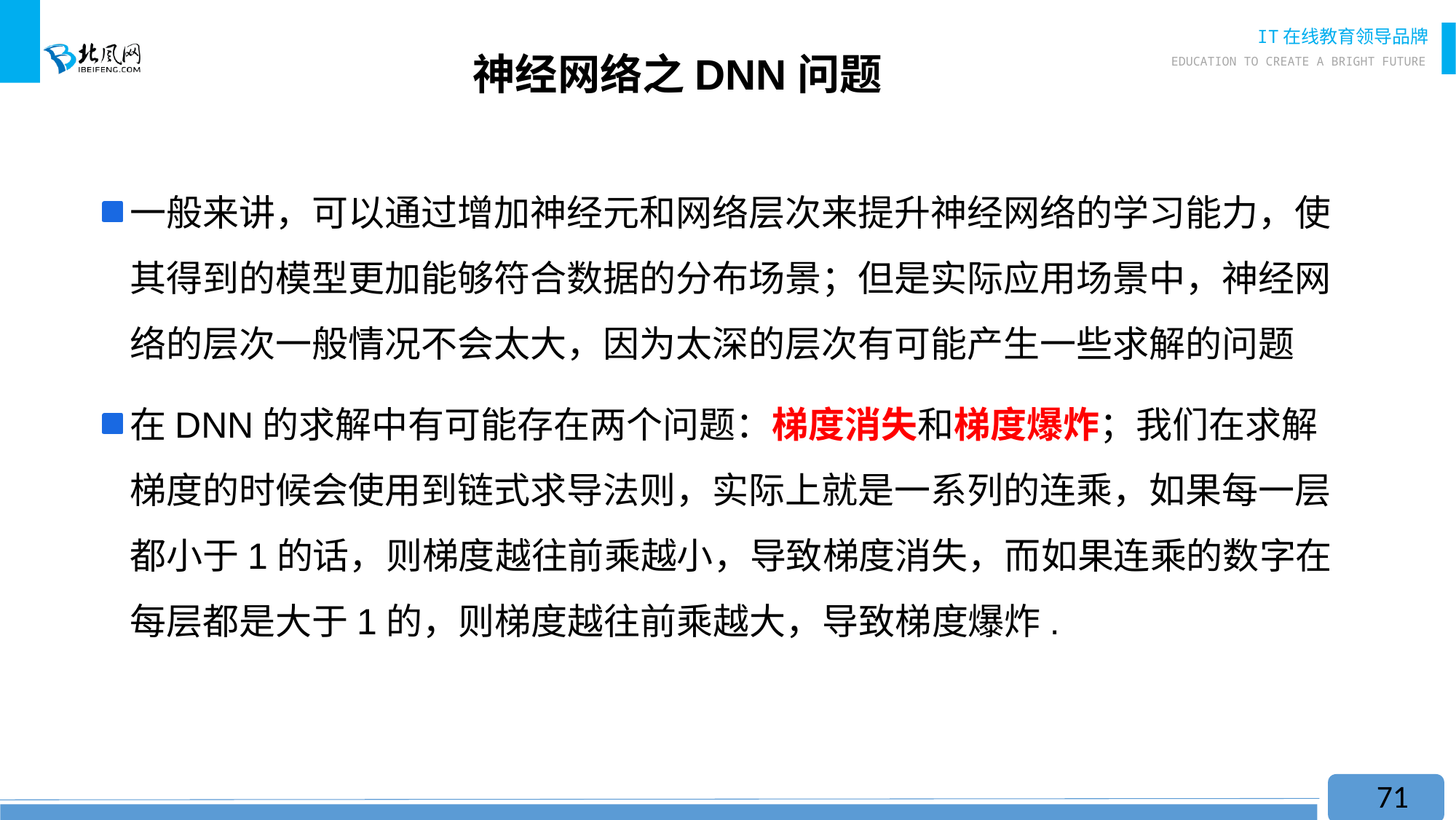

# 神经网络之DNN问题
一般来讲，可以通过增加神经元和网络层次来提升神经网络的学习能力，使其得到的模型更加能够符合数据的分布场景；但是实际应用场景中，神经网络的层次一般情况不会太大，因为太深的层次有可能产生一些求解的问题
在DNN的求解中有可能存在两个问题：梯度消失和梯度爆炸；我们在求解梯度的时候会使用到链式求导法则，实际上就是一系列的连乘，如果每一层都小于1的话，则梯度越往前乘越小，导致梯度消失，而如果连乘的数字在每层都是大于1的，则梯度越往前乘越大，导致梯度爆炸.